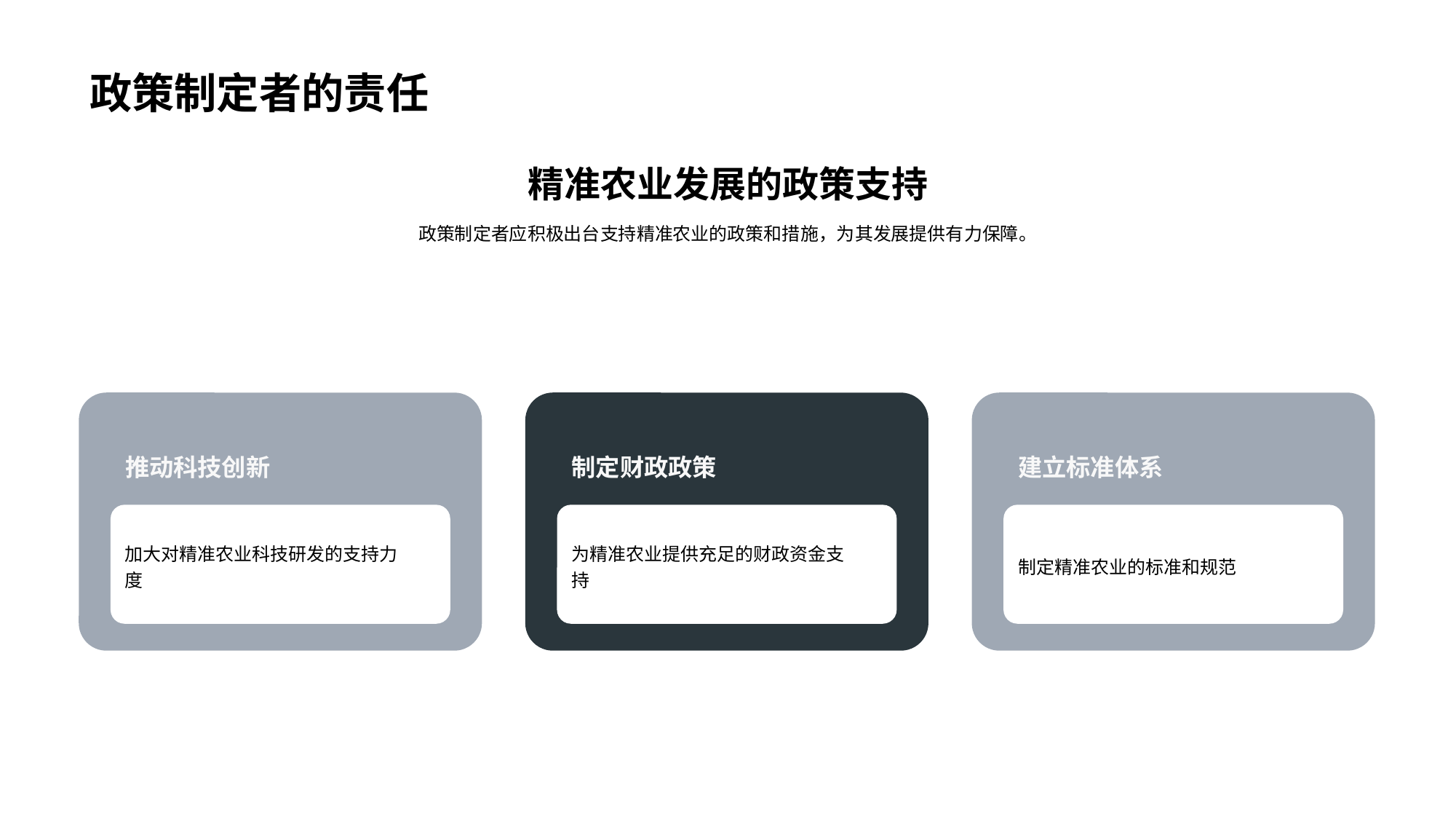

# 政策制定者的责任
精准农业发展的政策支持
政策制定者应积极出台支持精准农业的政策和措施，为其发展提供有力保障。

推动科技创新

加大对精准农业科技研发的支持力度

制定财政政策

为精准农业提供充足的财政资金支持

建立标准体系

制定精准农业的标准和规范